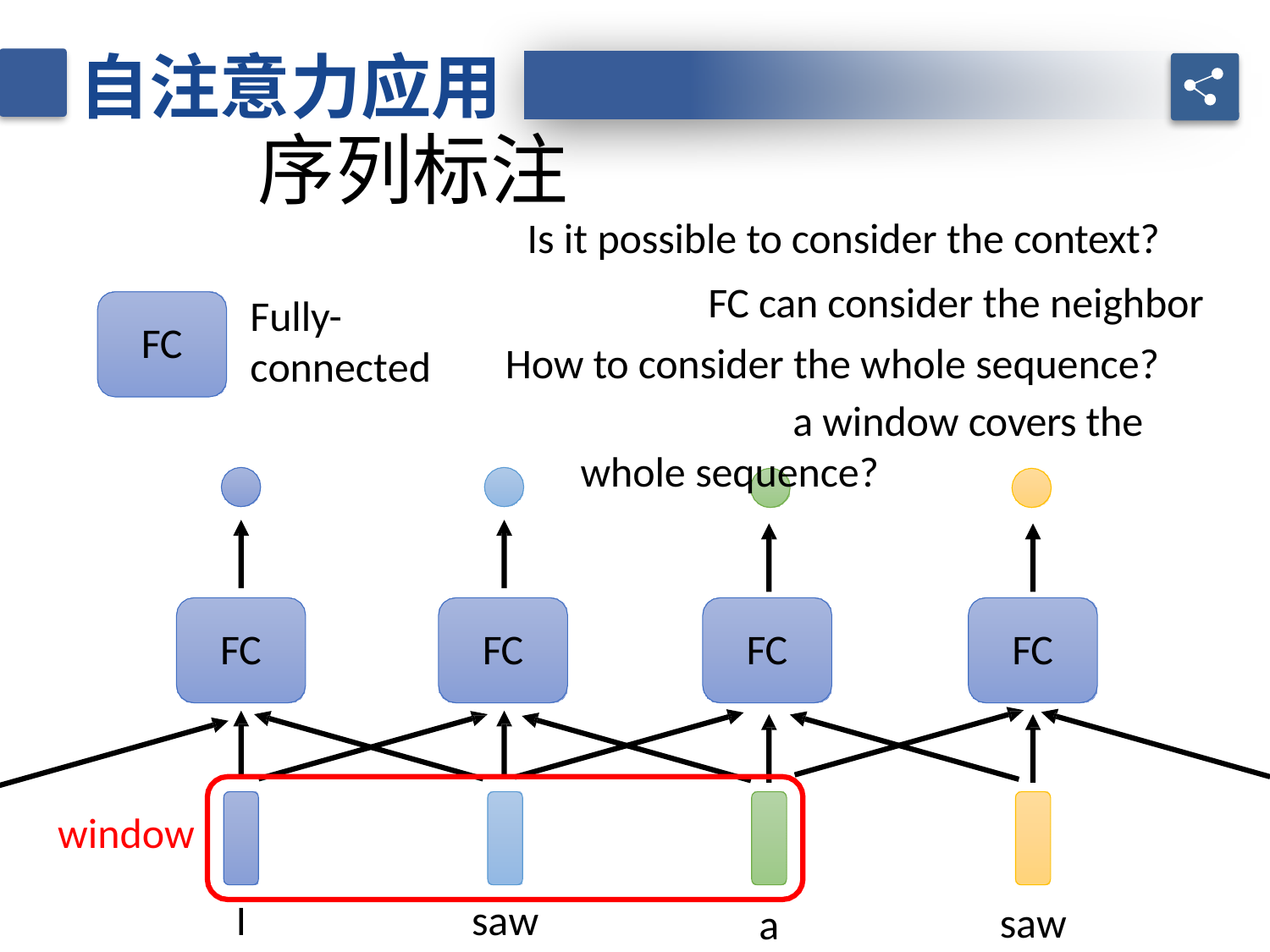

自注意力应用

序列标注
Is it possible to consider the context?
FC can consider the neighbor  How to consider the whole sequence?
a window covers the whole sequence?
Fully-  connected

FC

FC
FC
FC
FC

window

I
saw
saw
a